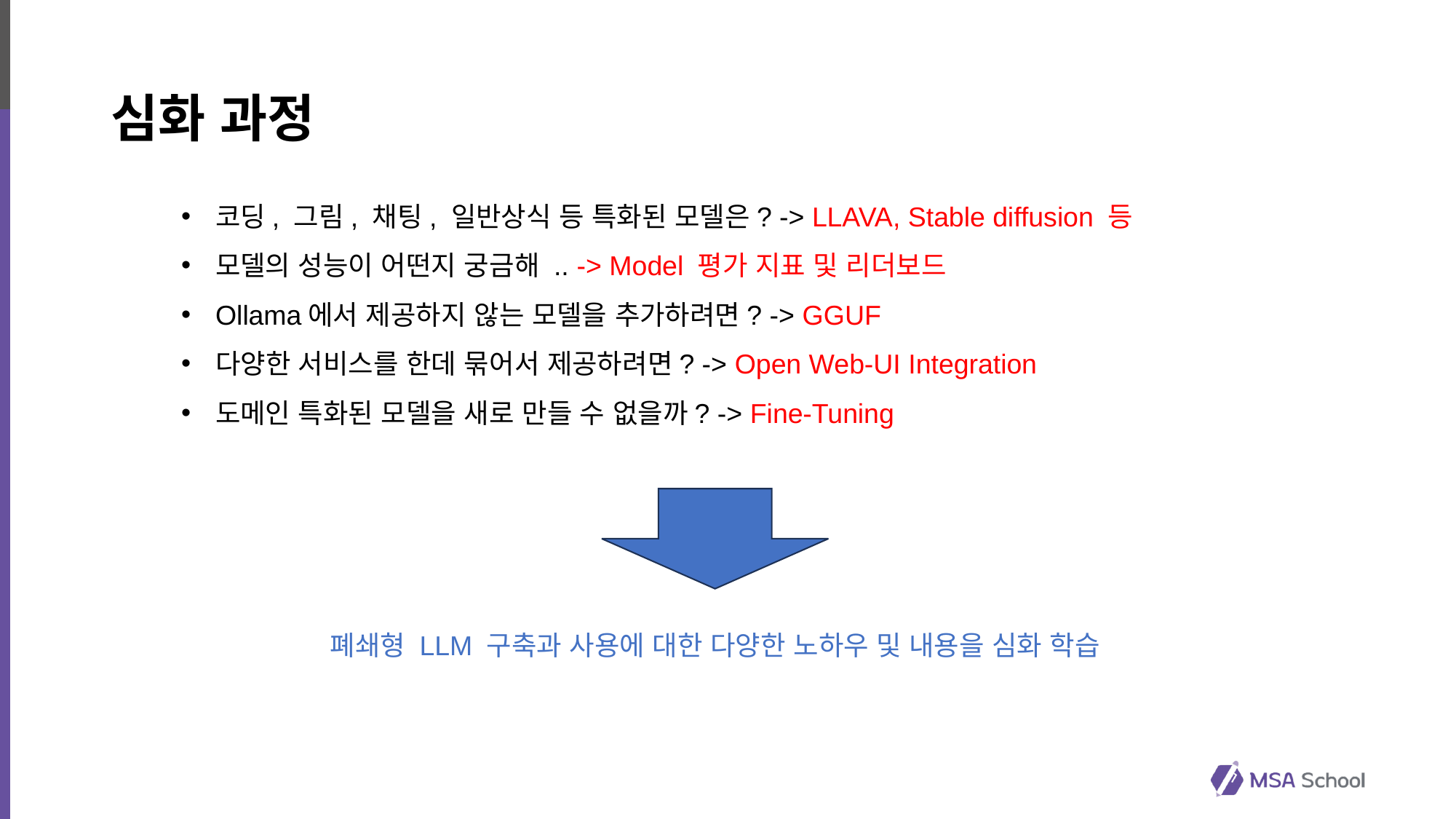

# 심화 과정
코딩, 그림, 채팅, 일반상식 등 특화된 모델은? -> LLAVA, Stable diffusion 등
모델의 성능이 어떤지 궁금해 .. -> Model 평가 지표 및 리더보드
Ollama에서 제공하지 않는 모델을 추가하려면? -> GGUF
다양한 서비스를 한데 묶어서 제공하려면? -> Open Web-UI Integration
도메인 특화된 모델을 새로 만들 수 없을까? -> Fine-Tuning

폐쇄형 LLM 구축과 사용에 대한 다양한 노하우 및 내용을 심화 학습